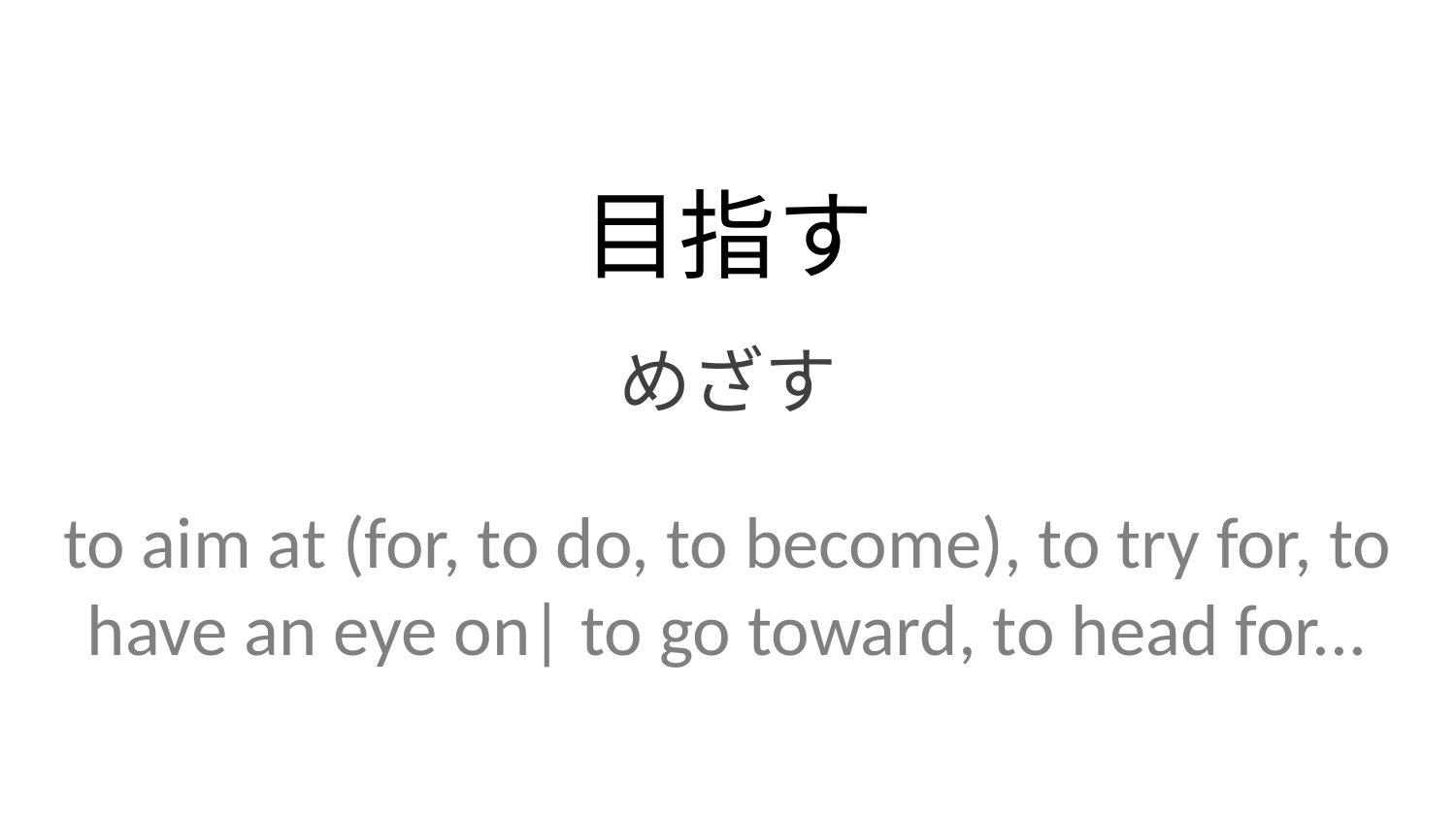

目指す

めざす
to aim at (for, to do, to become), to try for, to have an eye on| to go toward, to head for...